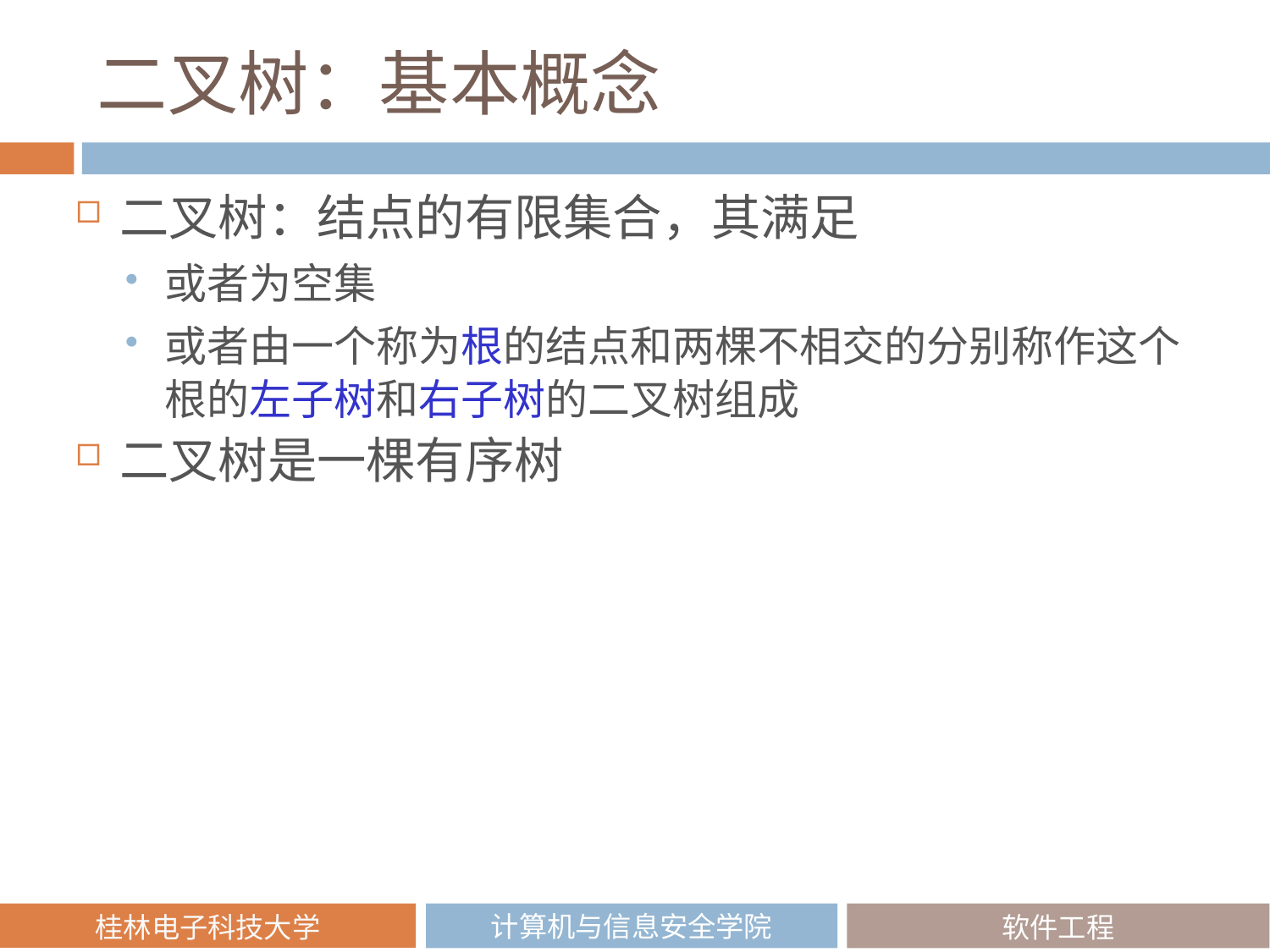

# 二叉树：基本概念
二叉树：结点的有限集合，其满足
或者为空集
或者由一个称为根的结点和两棵不相交的分别称作这个根的左子树和右子树的二叉树组成
二叉树是一棵有序树